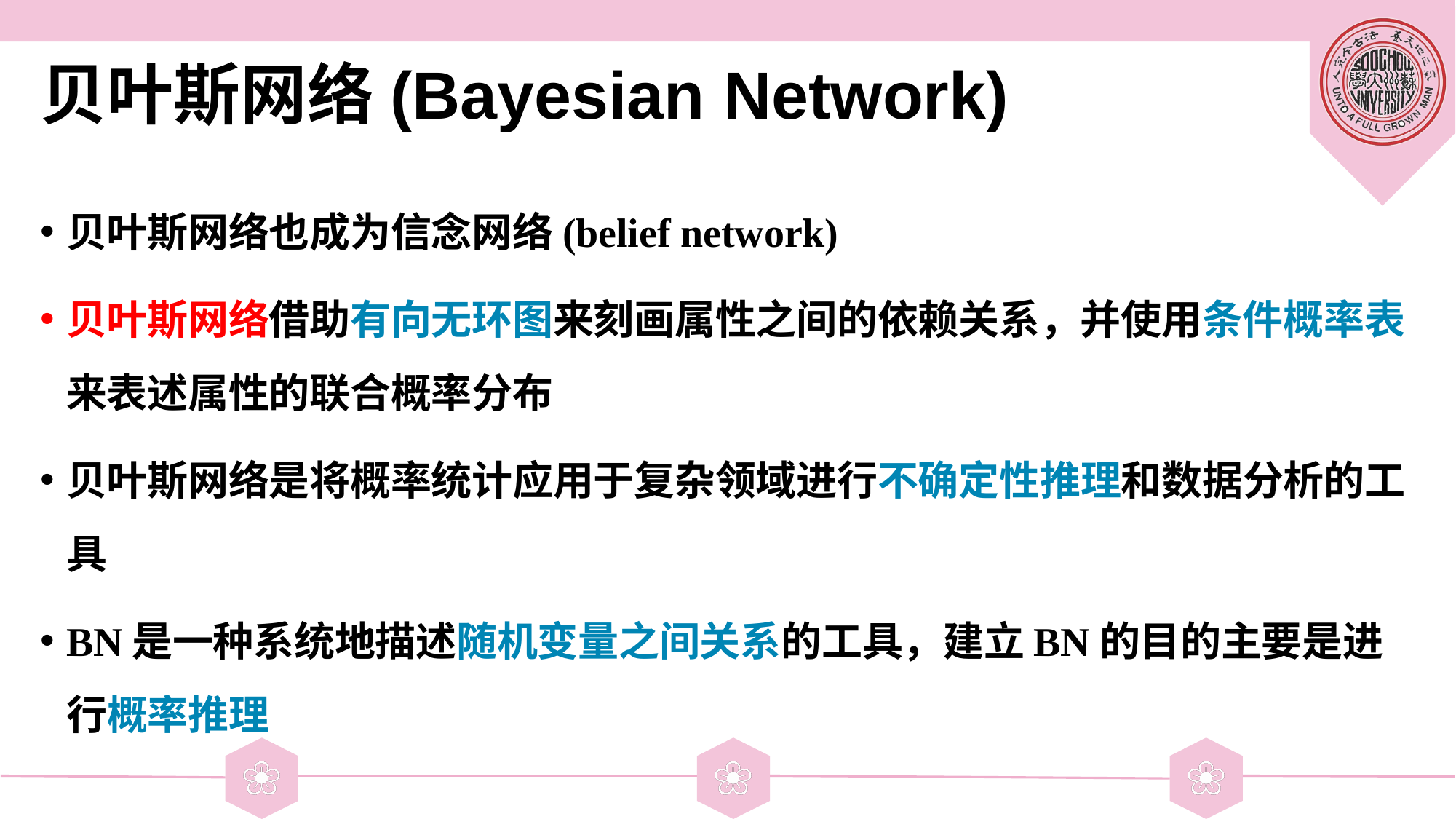

# 贝叶斯网络(Bayesian Network)
贝叶斯网络也成为信念网络(belief network)
贝叶斯网络借助有向无环图来刻画属性之间的依赖关系，并使用条件概率表来表述属性的联合概率分布
贝叶斯网络是将概率统计应用于复杂领域进行不确定性推理和数据分析的工具
BN是一种系统地描述随机变量之间关系的工具，建立BN的目的主要是进行概率推理